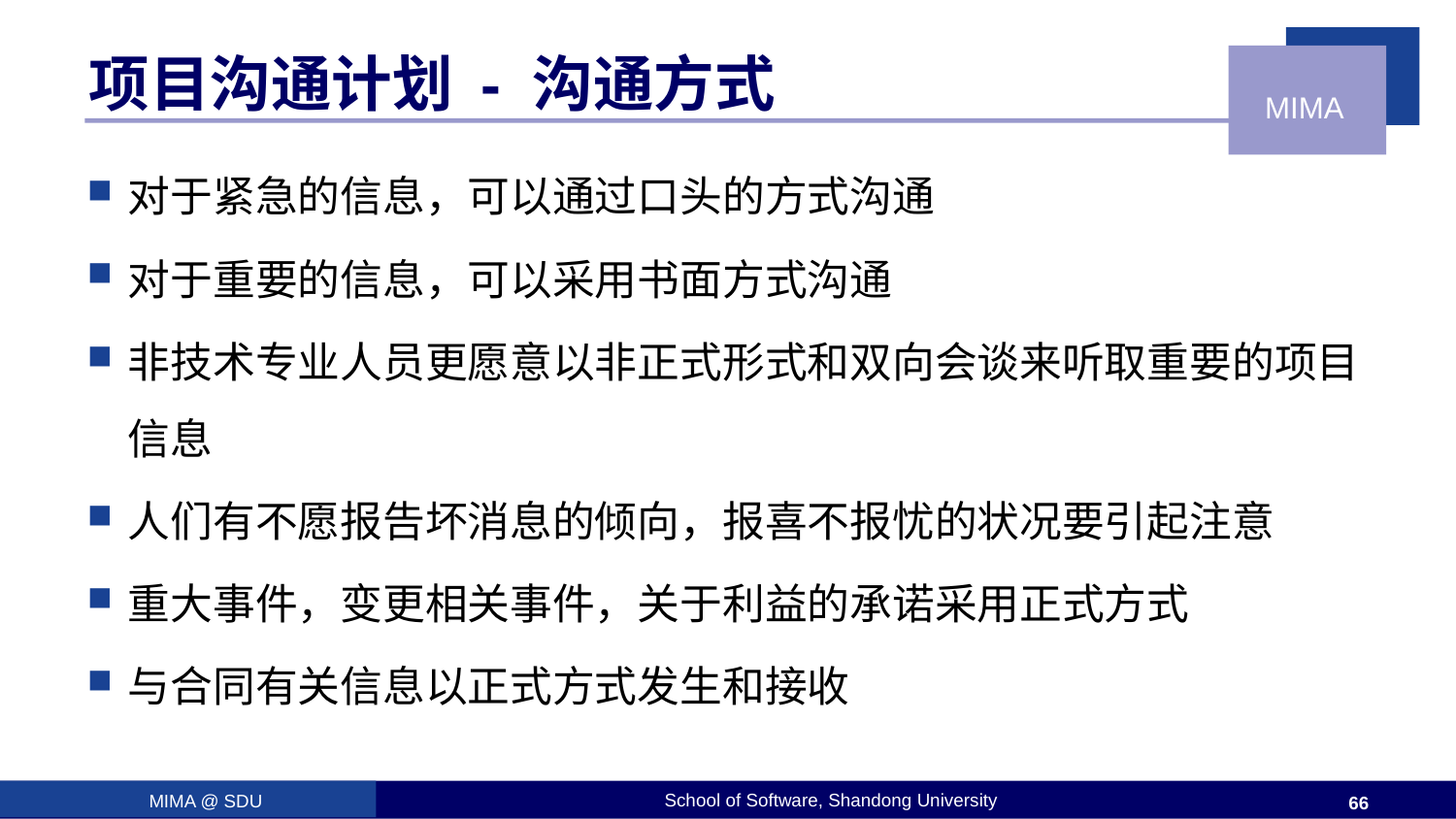

# 项目沟通计划 - 沟通方式
对于紧急的信息，可以通过口头的方式沟通
对于重要的信息，可以采用书面方式沟通
非技术专业人员更愿意以非正式形式和双向会谈来听取重要的项目信息
人们有不愿报告坏消息的倾向，报喜不报忧的状况要引起注意
重大事件，变更相关事件，关于利益的承诺采用正式方式
与合同有关信息以正式方式发生和接收